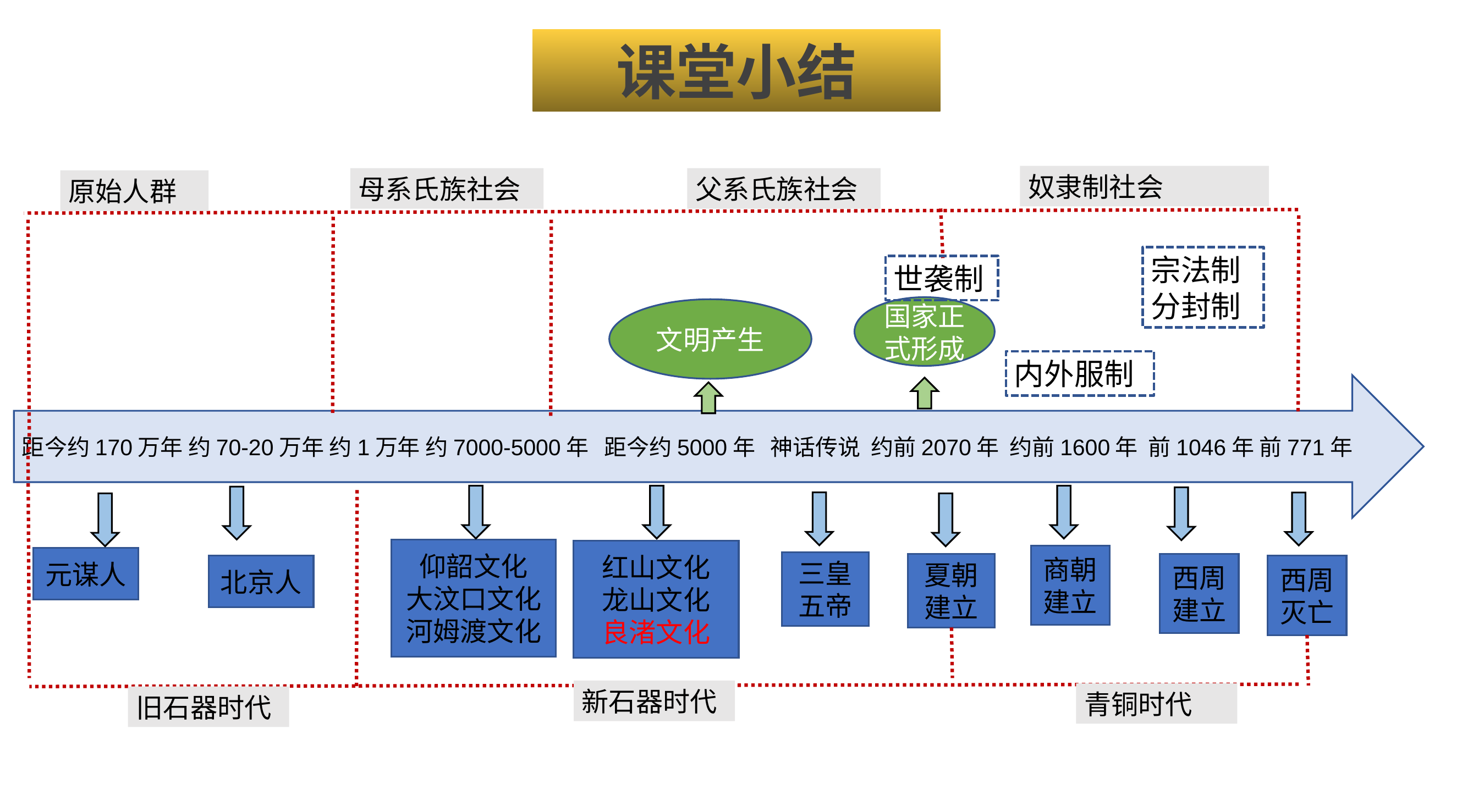

课堂小结
奴隶制社会
母系氏族社会
父系氏族社会
原始人群
宗法制分封制
世袭制
国家正式形成
文明产生
距今约170万年 约70-20万年 约1万年 约7000-5000年   距今约5000年   神话传说  约前2070年  约前1600年  前1046年 前771年

仰韶文化
大汶口文化
河姆渡文化
红山文化
龙山文化
良渚文化
商朝建立
元谋人
内外服制

三皇五帝
夏朝建立
西周建立
北京人
西周灭亡
新石器时代
青铜时代
旧石器时代